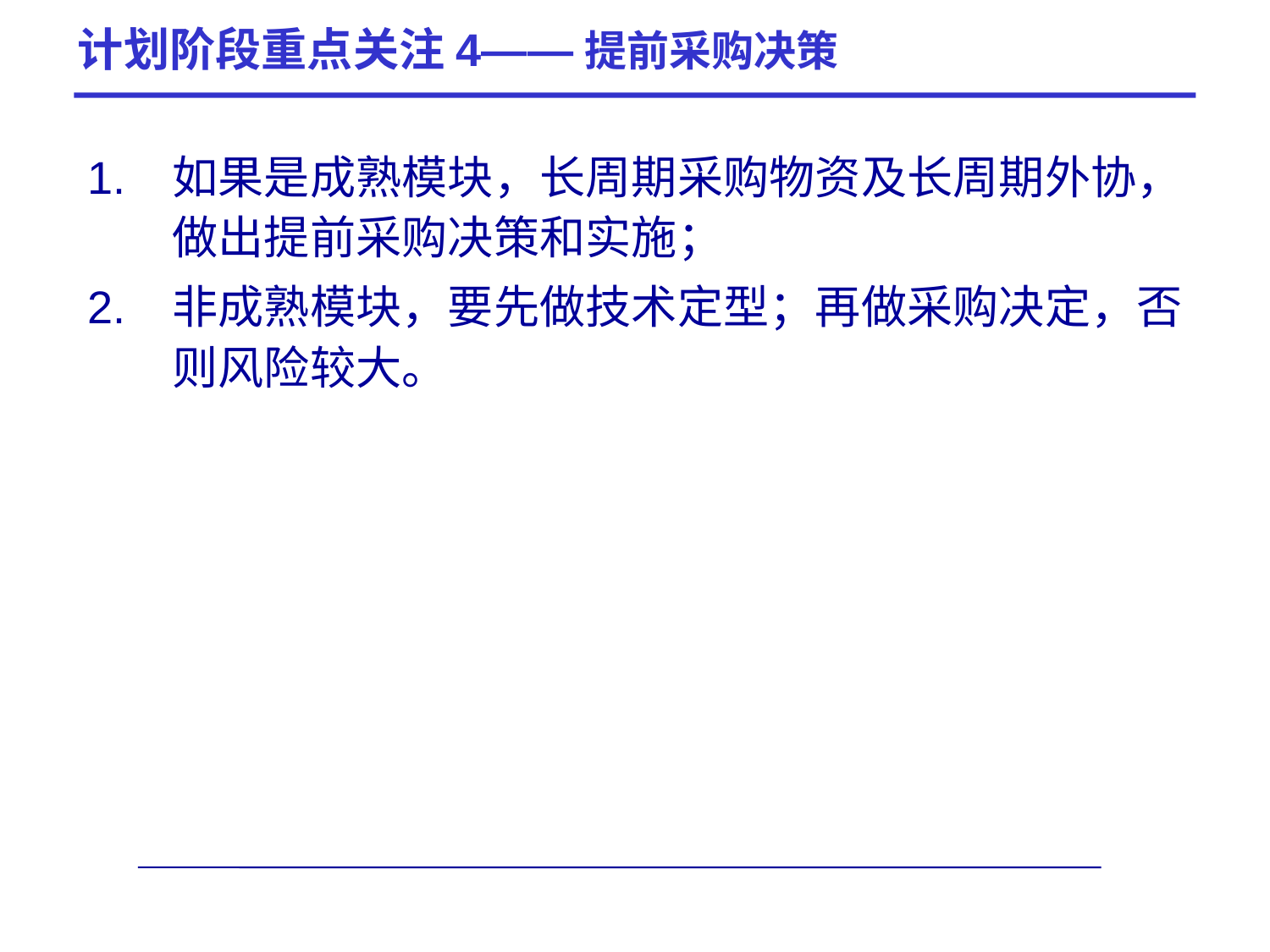

# 计划阶段重点关注4——提前采购决策
如果是成熟模块，长周期采购物资及长周期外协，做出提前采购决策和实施；
非成熟模块，要先做技术定型；再做采购决定，否则风险较大。